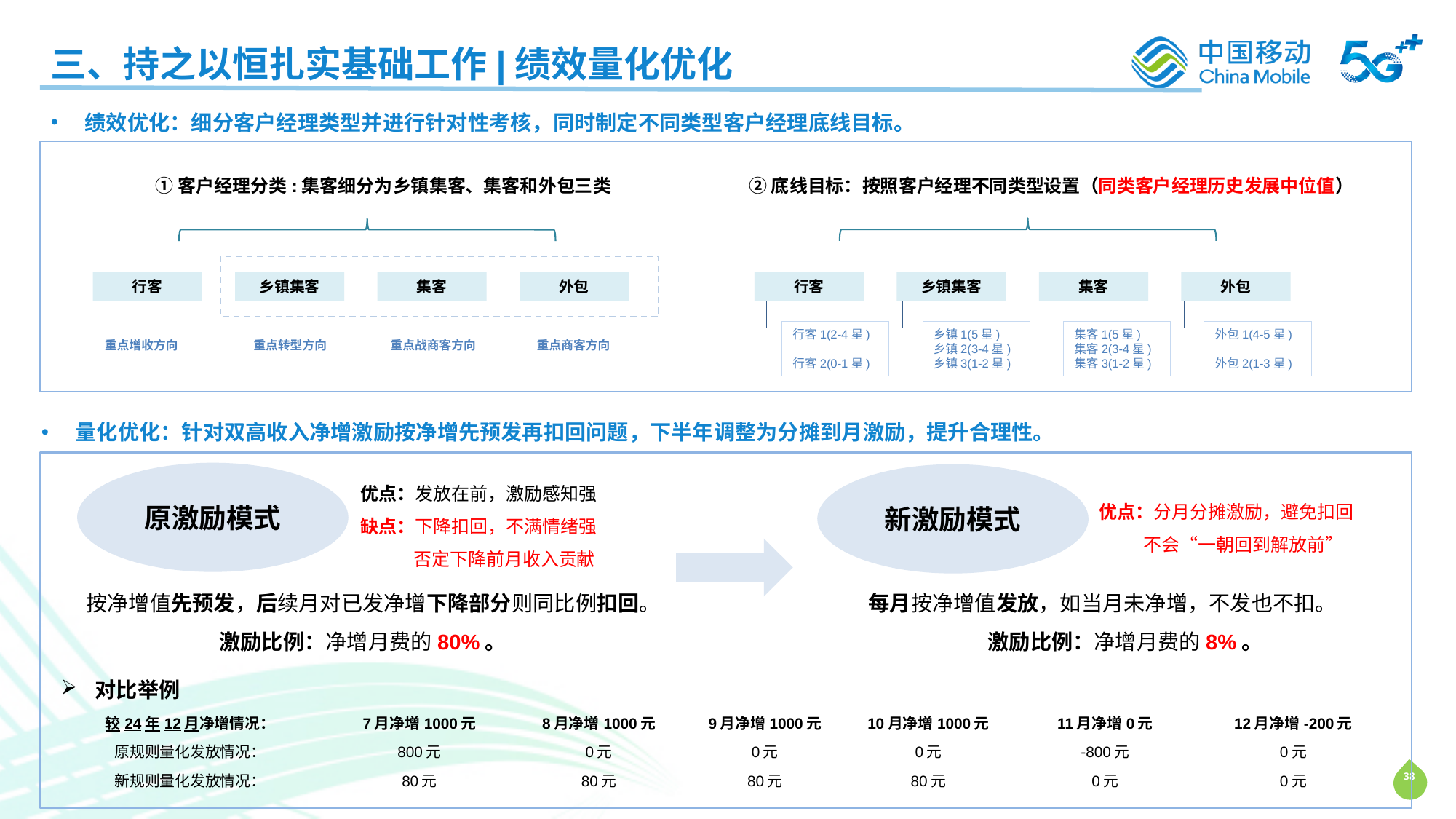

三、持之以恒扎实基础工作|绩效量化优化

绩效优化：细分客户经理类型并进行针对性考核，同时制定不同类型客户经理底线目标。

①客户经理分类:集客细分为乡镇集客、集客和外包三类
②底线目标：按照客户经理不同类型设置（同类客户经理历史发展中位值）

乡镇集客
集客
外包
行客
乡镇集客
集客
外包
行客
行客1(2-4星)

行客2(0-1星)
乡镇1(5星)
乡镇2(3-4星)
乡镇3(1-2星)
集客1(5星)
集客2(3-4星)
集客3(1-2星)
外包1(4-5星)

外包2(1-3星)
重点增收方向
重点转型方向
重点战商客方向
重点商客方向
量化优化：针对双高收入净增激励按净增先预发再扣回问题，下半年调整为分摊到月激励，提升合理性。

原激励模式
新激励模式
优点：发放在前，激励感知强
缺点：下降扣回，不满情绪强
否定下降前月收入贡献
优点：分月分摊激励，避免扣回
          不会“一朝回到解放前”

按净增值先预发，后续月对已发净增下降部分则同比例扣回。激励比例：净增月费的80%。
每月按净增值发放，如当月未净增，不发也不扣。
激励比例：净增月费的8%。
对比举例
| 较24年12月净增情况： | 7月净增1000元 | 8月净增1000元 | 9月净增1000元 | 10月净增1000元 | 11月净增0元 | 12月净增-200元 |
| --- | --- | --- | --- | --- | --- | --- |
| 原规则量化发放情况： | 800元 | 0元 | 0元 | 0元 | -800元 | 0元 |
| 新规则量化发放情况： | 80元 | 80元 | 80元 | 80元 | 0元 | 0元 |